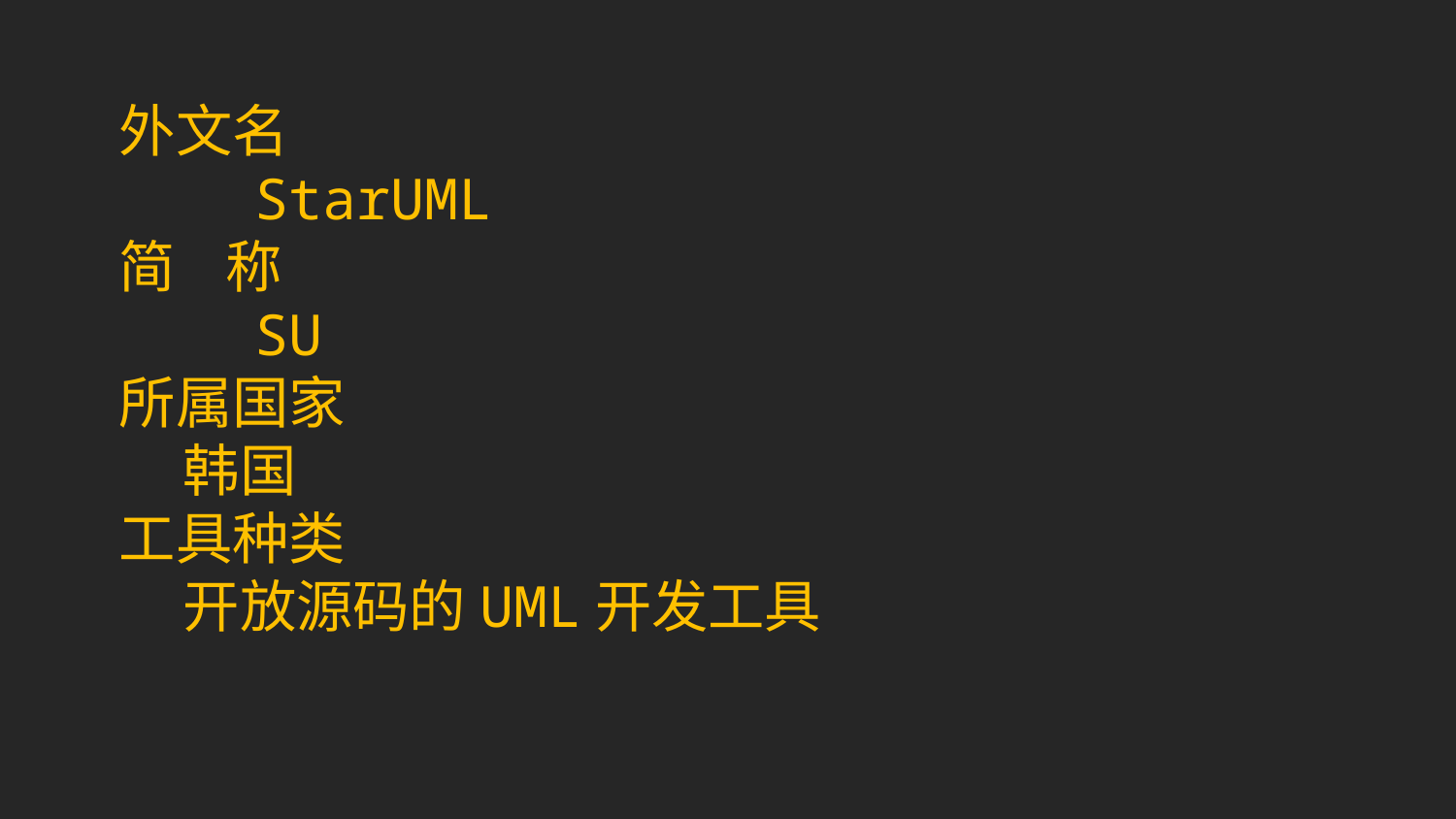

外文名
    StarUML
简    称
    SU
所属国家
    韩国
工具种类
    开放源码的UML开发工具